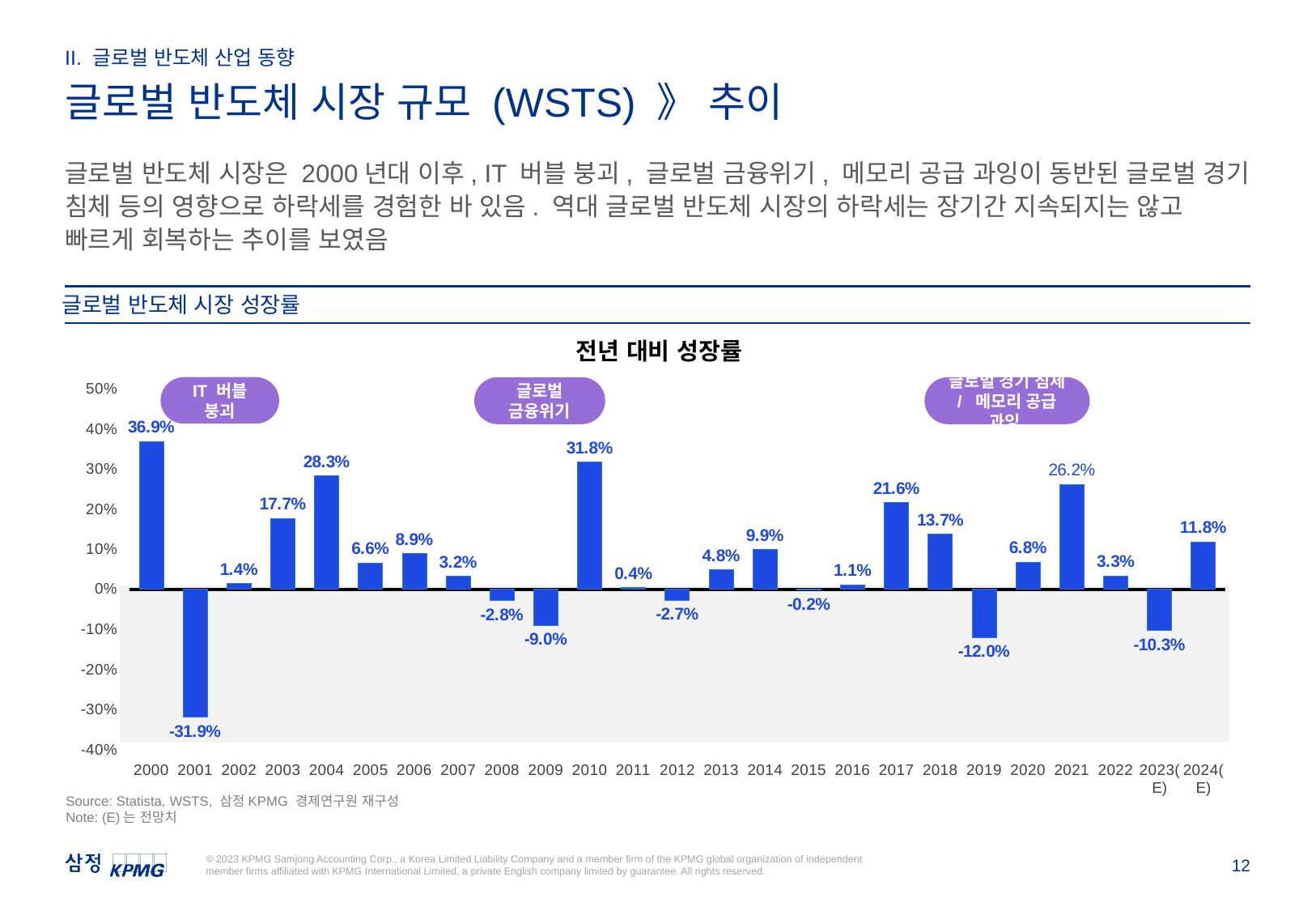

II. 글로벌 반도체 산업 동향
글로벌 반도체 시장 규모 (WSTS) 》 추이
글로벌 반도체 시장은 2000년대 이후, IT 버블 붕괴, 글로벌 금융위기, 메모리 공급 과잉이 동반된 글로벌 경기 침체 등의 영향으로 하락세를 경험한 바 있음. 역대 글로벌 반도체 시장의 하락세는 장기간 지속되지는 않고 빠르게 회복하는 추이를 보였음
글로벌 반도체 시장 성장률
전년 대비 성장률

### Chart

| Category | Column1 |
|---|---|
| 2000 | 0.369 |
| 2001 | -0.319 |
| 2002 | 0.014 |
| 2003 | 0.177 |
| 2004 | 0.283 |
| 2005 | 0.066 |
| 2006 | 0.089 |
| 2007 | 0.032 |
| 2008 | -0.028 |
| 2009 | -0.09 |
| 2010 | 0.318 |
| 2011 | 0.004 |
| 2012 | -0.027 |
| 2013 | 0.048 |
| 2014 | 0.099 |
| 2015 | -0.002 |
| 2016 | 0.011 |
| 2017 | 0.216 |
| 2018 | 0.137 |
| 2019 | -0.12 |
| 2020 | 0.068 |
| 2021 | 0.262 |
| 2022 | 0.033 |
| 2023(E) | -0.103 |
| 2024(E) | 0.118 |
IT 버블 붕괴
글로벌
금융위기
글로벌 경기 침체 /  메모리 공급 과잉
Source: Statista, WSTS, 삼정KPMG 경제연구원 재구성
Note: (E)는 전망치